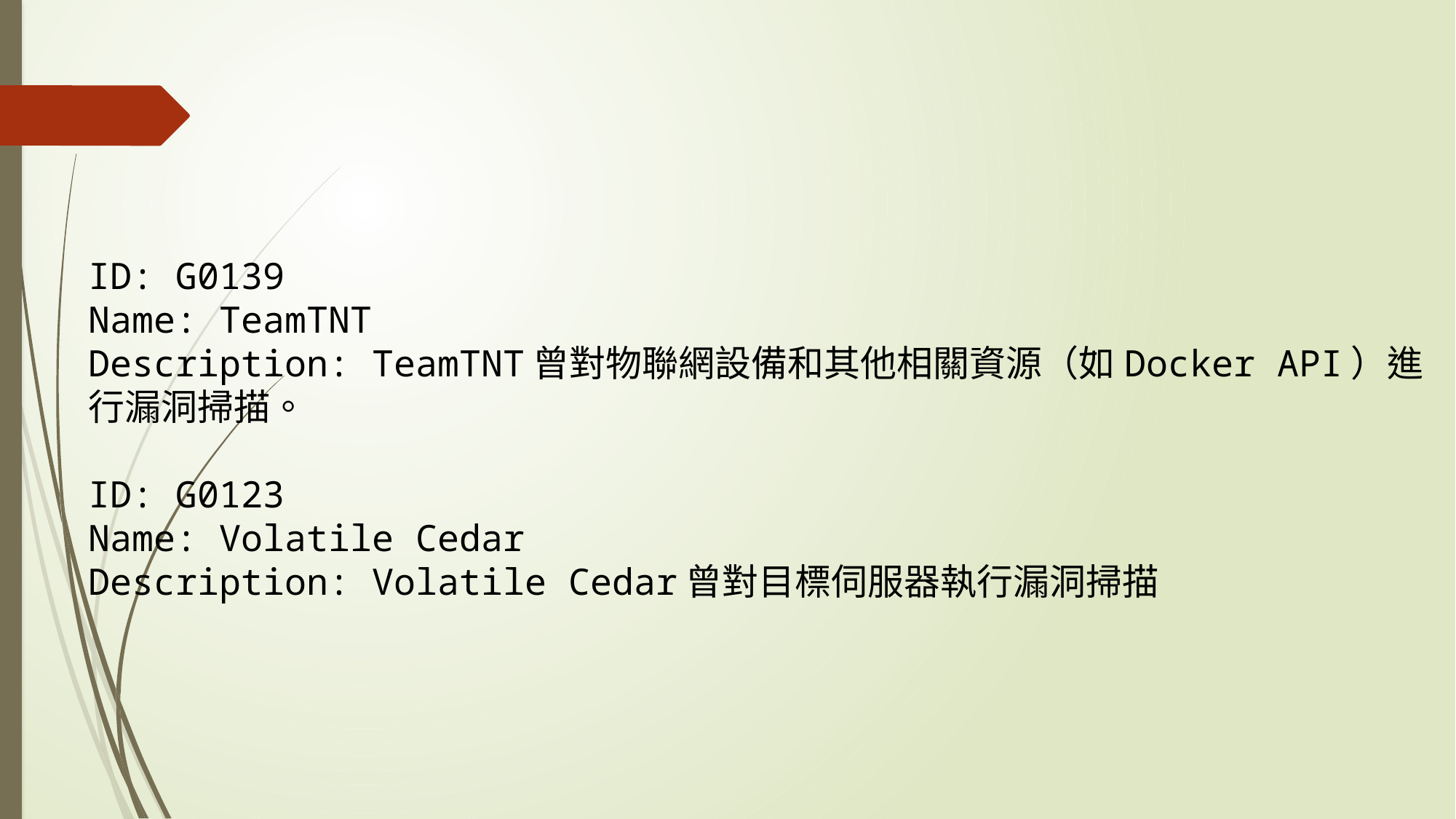

ID: G0139
Name: TeamTNT
Description: TeamTNT曾對物聯網設備和其他相關資源（如Docker API）進行漏洞掃描。

ID: G0123
Name: Volatile Cedar
Description: Volatile Cedar曾對目標伺服器執行漏洞掃描